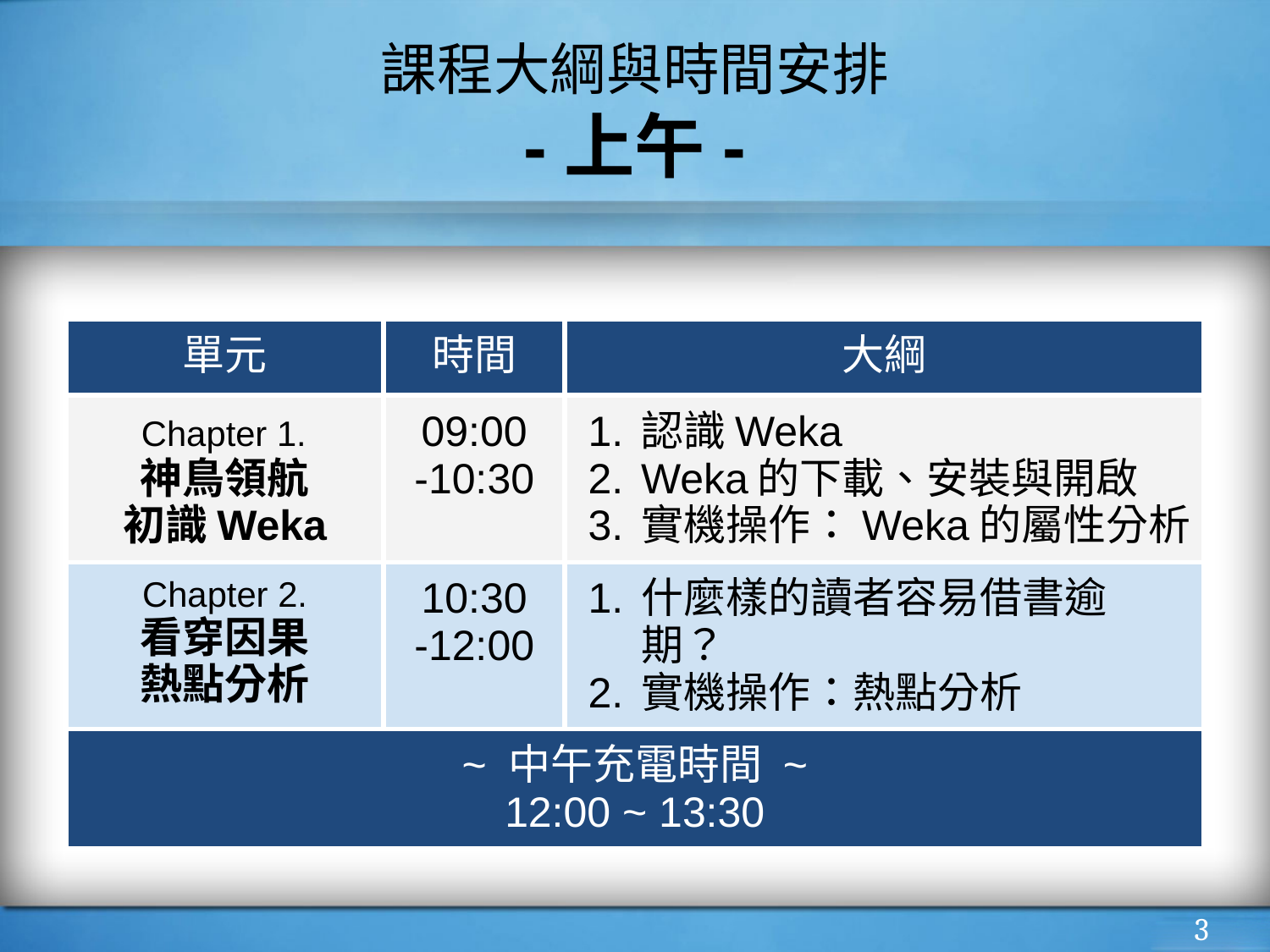

# 課程大綱與時間安排 -上午-
| 單元 | 時間 | 大綱 |
| --- | --- | --- |
| Chapter 1. 神鳥領航 初識Weka | 09:00 -10:30 | 認識Weka Weka的下載、安裝與開啟 實機操作：Weka的屬性分析 |
| Chapter 2. 看穿因果 熱點分析 | 10:30 -12:00 | 什麼樣的讀者容易借書逾期？ 實機操作：熱點分析 |
| ~ 中午充電時間 ~ 12:00 ~ 13:30 |  |  |

3